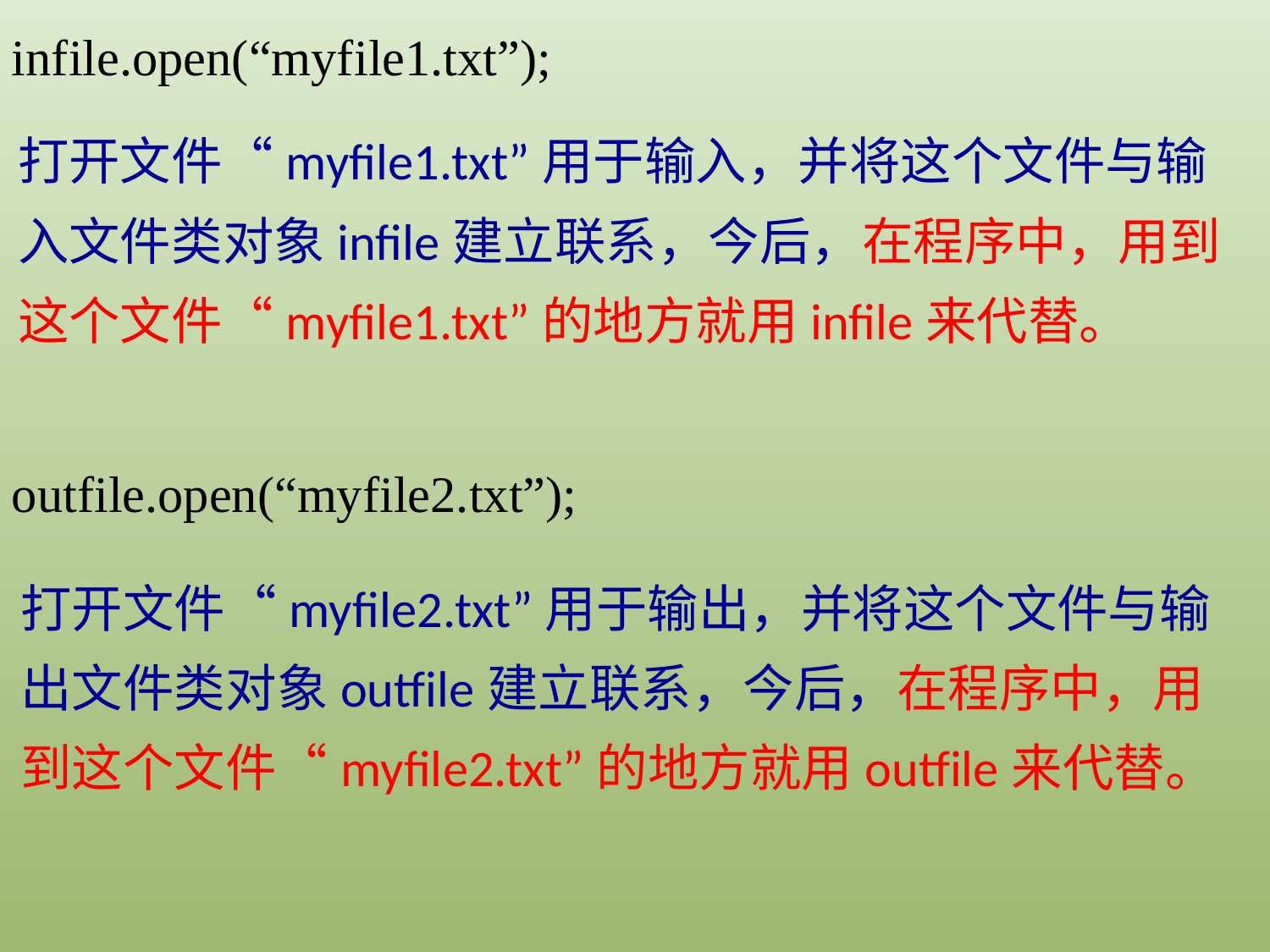

infile.open(“myfile1.txt”);
打开文件“myfile1.txt”用于输入，并将这个文件与输入文件类对象infile建立联系，今后，在程序中，用到这个文件“myfile1.txt”的地方就用infile来代替。
outfile.open(“myfile2.txt”);
打开文件“myfile2.txt”用于输出，并将这个文件与输出文件类对象outfile建立联系，今后，在程序中，用到这个文件“myfile2.txt”的地方就用outfile来代替。
904